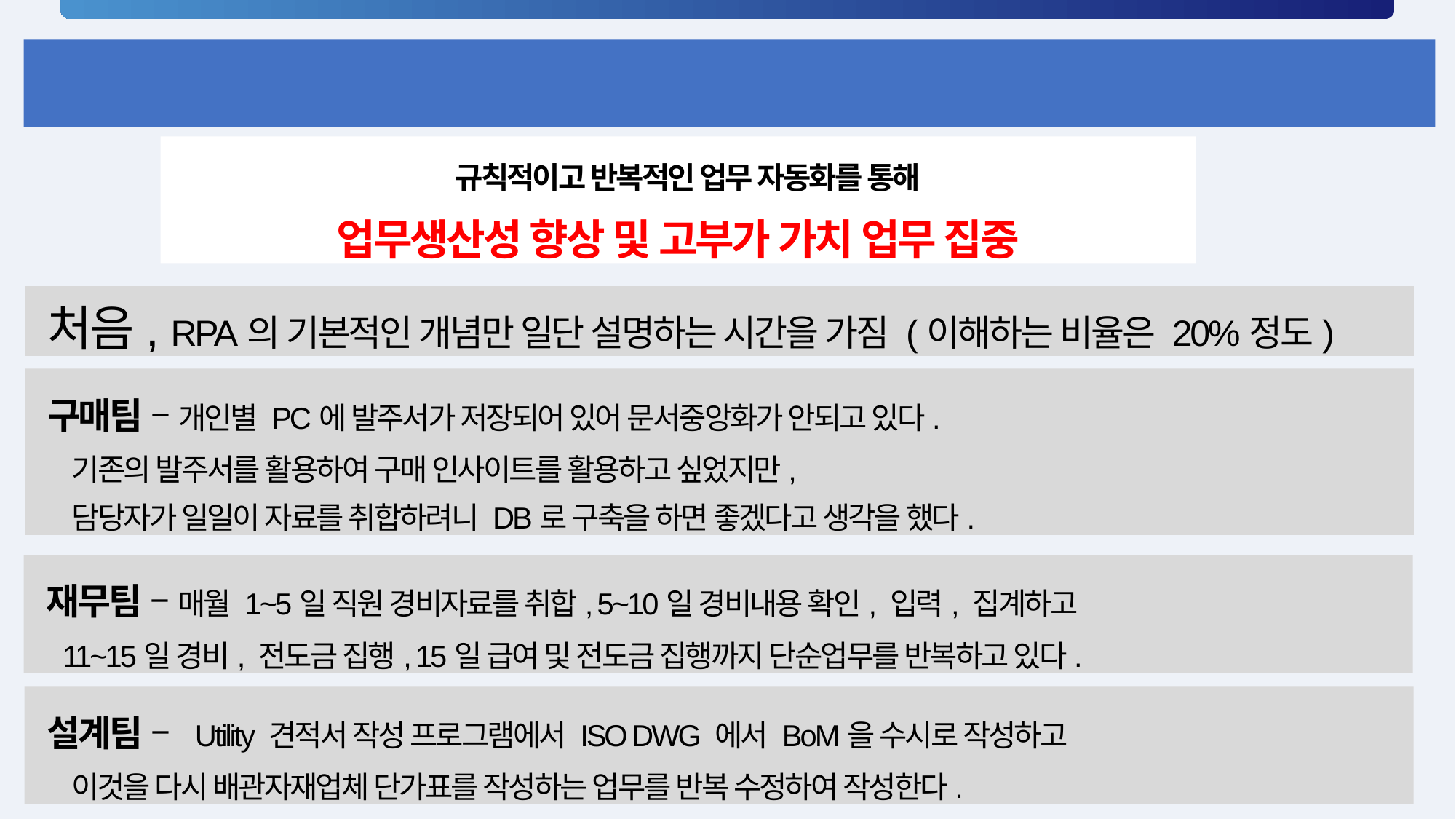

HL-ENG 과제분석
 규칙적이고 반복적인 업무 자동화를 통해
업무생산성 향상 및 고부가 가치 업무 집중
 처음, RPA의 기본적인 개념만 일단 설명하는 시간을 가짐 (이해하는 비율은 20%정도)
 구매팀 – 개인별 PC에 발주서가 저장되어 있어 문서중앙화가 안되고 있다.
      기존의 발주서를 활용하여 구매 인사이트를 활용하고 싶었지만,
      담당자가 일일이 자료를 취합하려니 DB로 구축을 하면 좋겠다고 생각을 했다.
 재무팀 – 매월 1~5일 직원 경비자료를 취합, 5~10일 경비내용 확인, 입력, 집계하고
      11~15일 경비, 전도금 집행, 15일 급여 및 전도금 집행까지 단순업무를 반복하고 있다.
 설계팀 –  Utility 견적서 작성 프로그램에서 ISO DWG 에서 BoM을 수시로 작성하고
      이것을 다시 배관자재업체 단가표를 작성하는 업무를 반복 수정하여 작성한다.